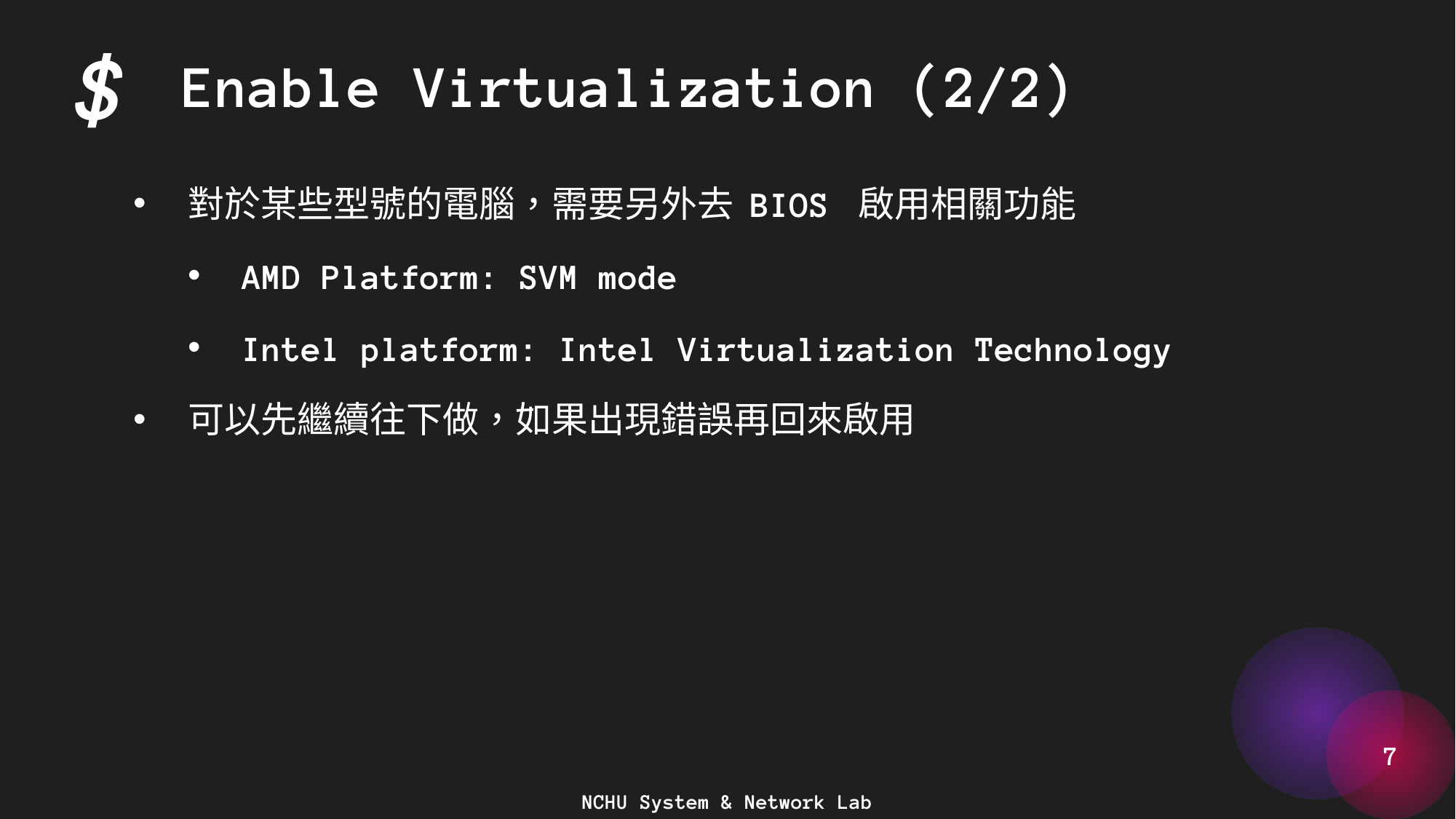

$
Enable Virtualization (2/2)
對於某些型號的電腦，需要另外去 BIOS 啟用相關功能
AMD Platform: SVM mode
Intel platform: Intel Virtualization Technology
可以先繼續往下做，如果出現錯誤再回來啟用

7
NCHU System & Network Lab